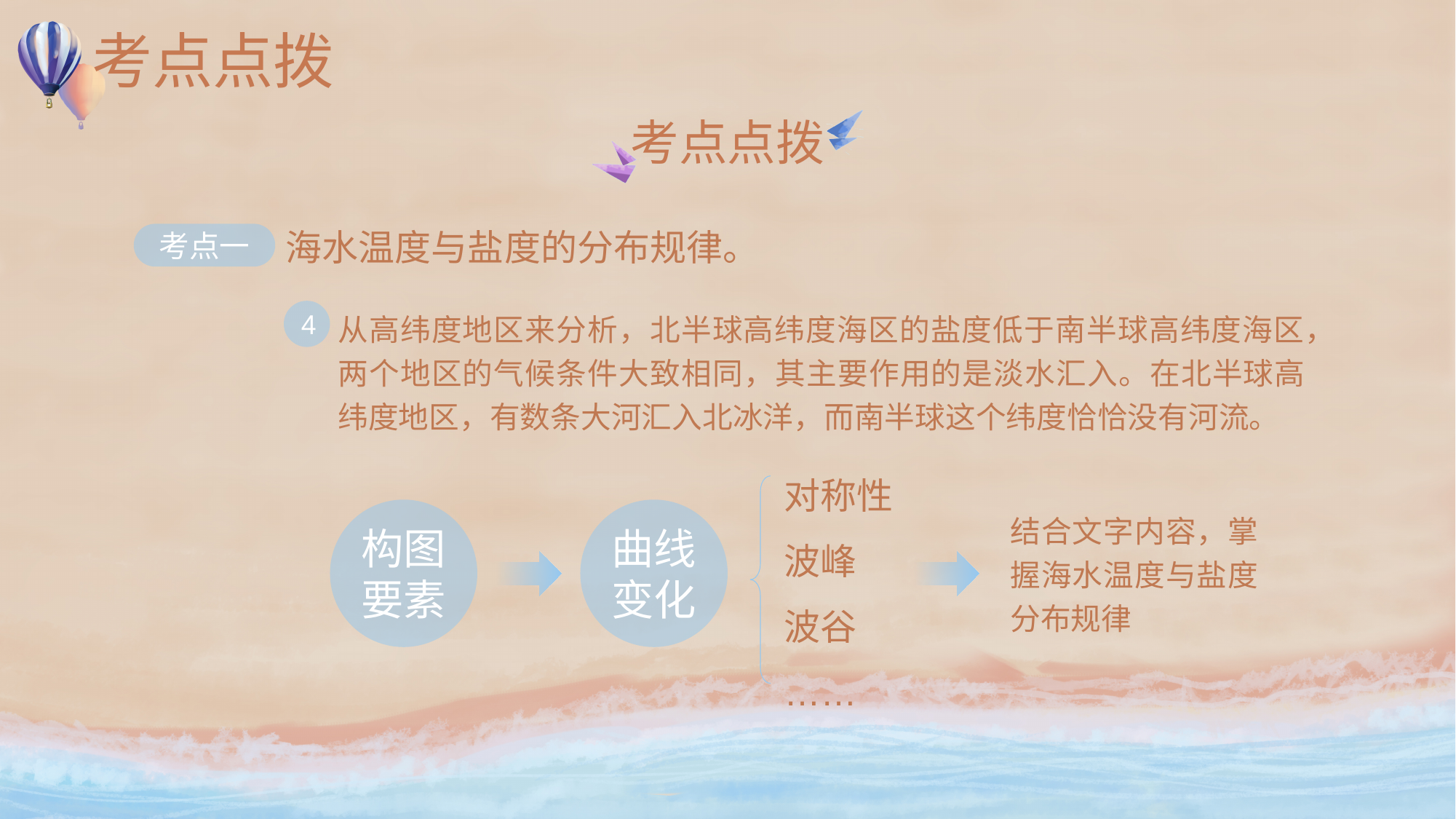

# 考点点拨
考点点拨
海水温度与盐度的分布规律。
考点一
从高纬度地区来分析，北半球高纬度海区的盐度低于南半球高纬度海区，两个地区的气候条件大致相同，其主要作用的是淡水汇入。在北半球高纬度地区，有数条大河汇入北冰洋，而南半球这个纬度恰恰没有河流。
4
对称性
波峰
波谷
……

构图要素
曲线变化
结合文字内容，掌握海水温度与盐度分布规律